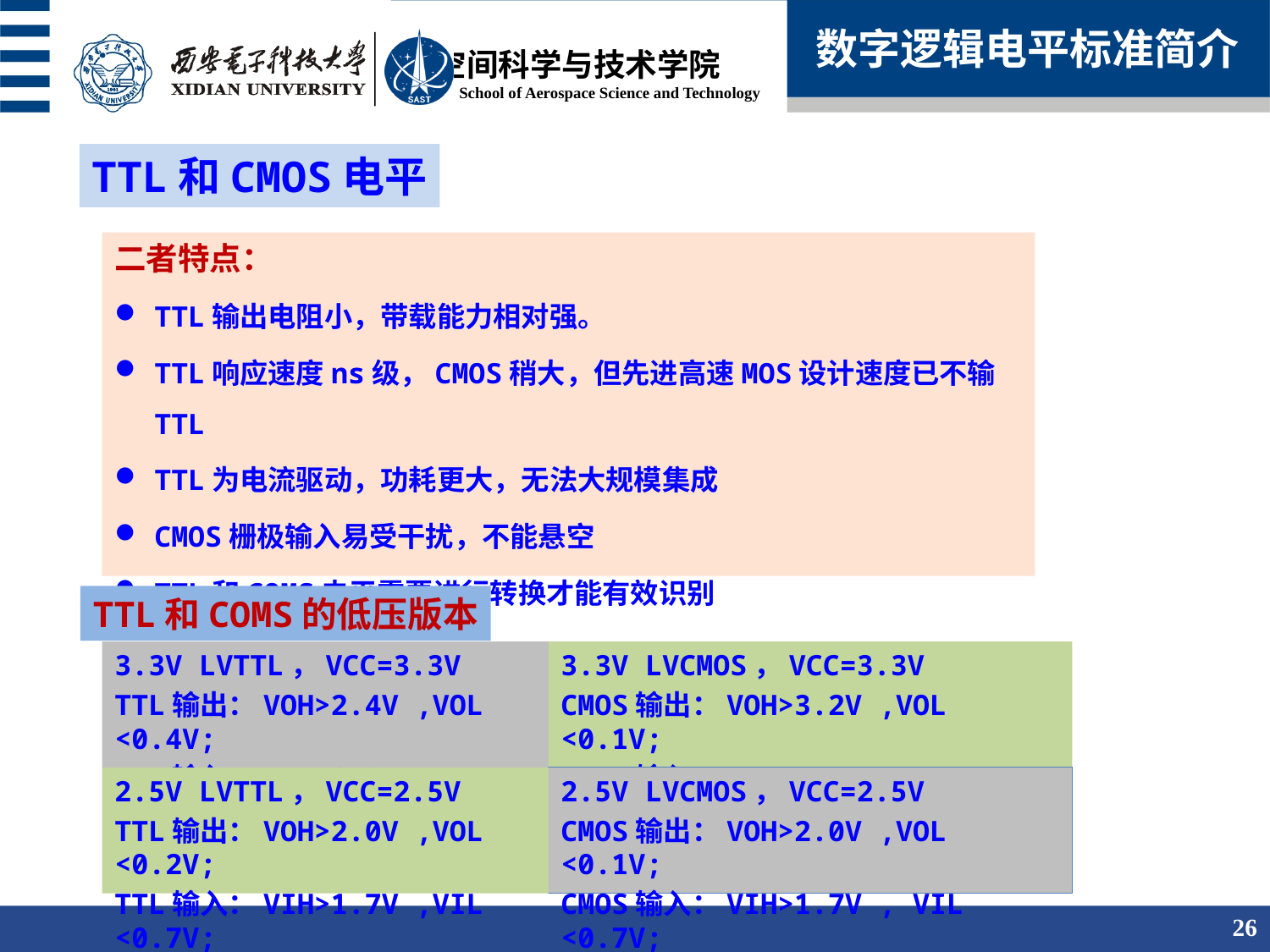

数字逻辑电平标准简介
TTL和CMOS电平
二者特点：
TTL输出电阻小，带载能力相对强。
TTL响应速度ns级，CMOS稍大，但先进高速MOS设计速度已不输TTL
TTL为电流驱动，功耗更大，无法大规模集成
CMOS栅极输入易受干扰，不能悬空
TTL和COMS电平需要进行转换才能有效识别
TTL和COMS的低压版本
3.3V LVTTL，VCC=3.3V
TTL输出：VOH>2.4V ,VOL <0.4V;
TTL输入：VIH>2.0V ,VIL <0.8V;
3.3V LVCMOS，VCC=3.3V
CMOS输出：VOH>3.2V ,VOL <0.1V;
CMOS输入：VIH>2.0V , VIL <0.7V;
2.5V LVCMOS，VCC=2.5V
CMOS输出：VOH>2.0V ,VOL <0.1V;
CMOS输入：VIH>1.7V , VIL <0.7V;
2.5V LVTTL，VCC=2.5V
TTL输出：VOH>2.0V ,VOL <0.2V;
TTL输入：VIH>1.7V ,VIL <0.7V;